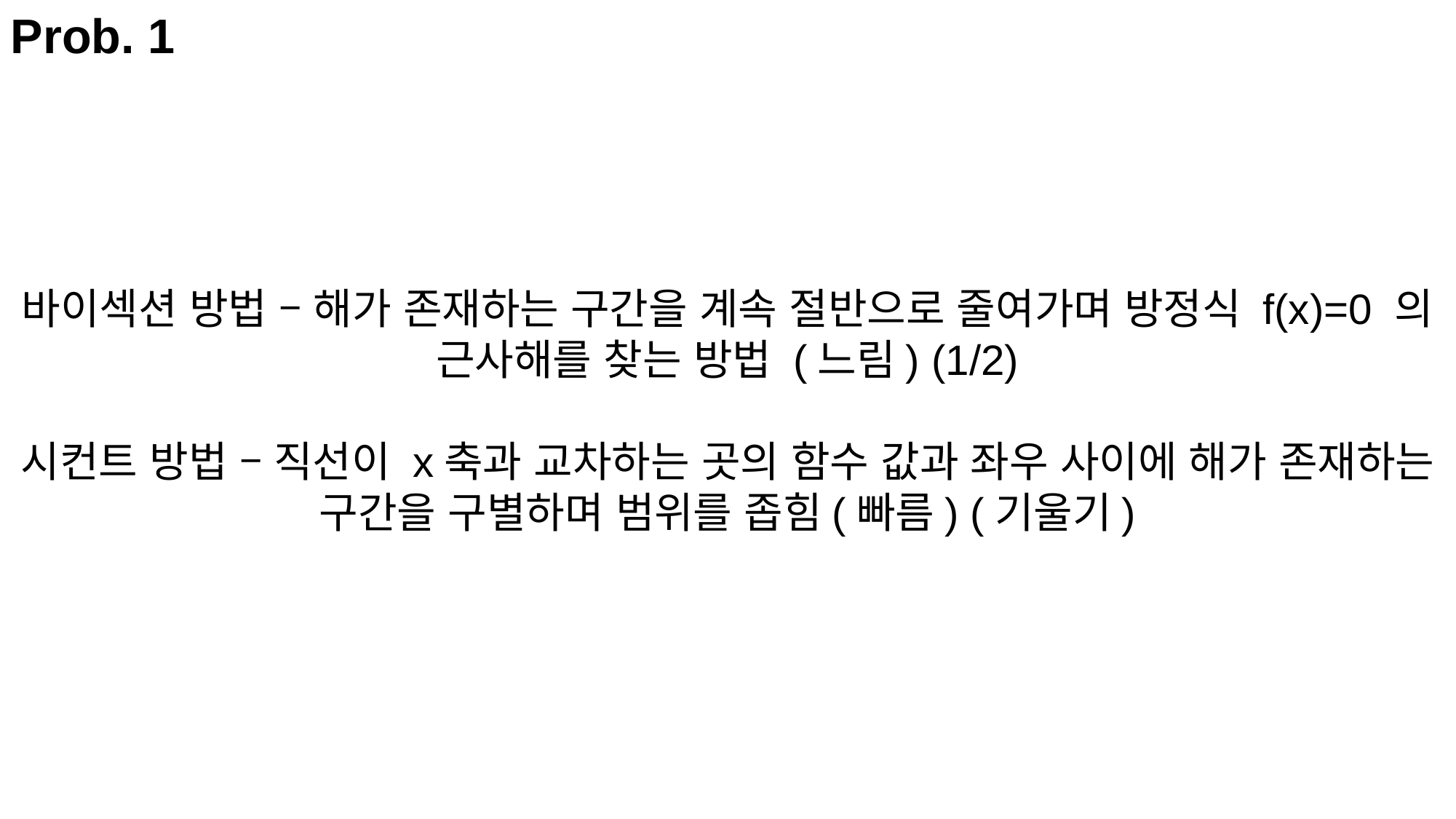

Prob. 1
바이섹션 방법 – 해가 존재하는 구간을 계속 절반으로 줄여가며 방정식 f(x)=0 의 근사해를 찾는 방법 (느림) (1/2)

시컨트 방법 – 직선이 x축과 교차하는 곳의 함수 값과 좌우 사이에 해가 존재하는 구간을 구별하며 범위를 좁힘(빠름) (기울기)